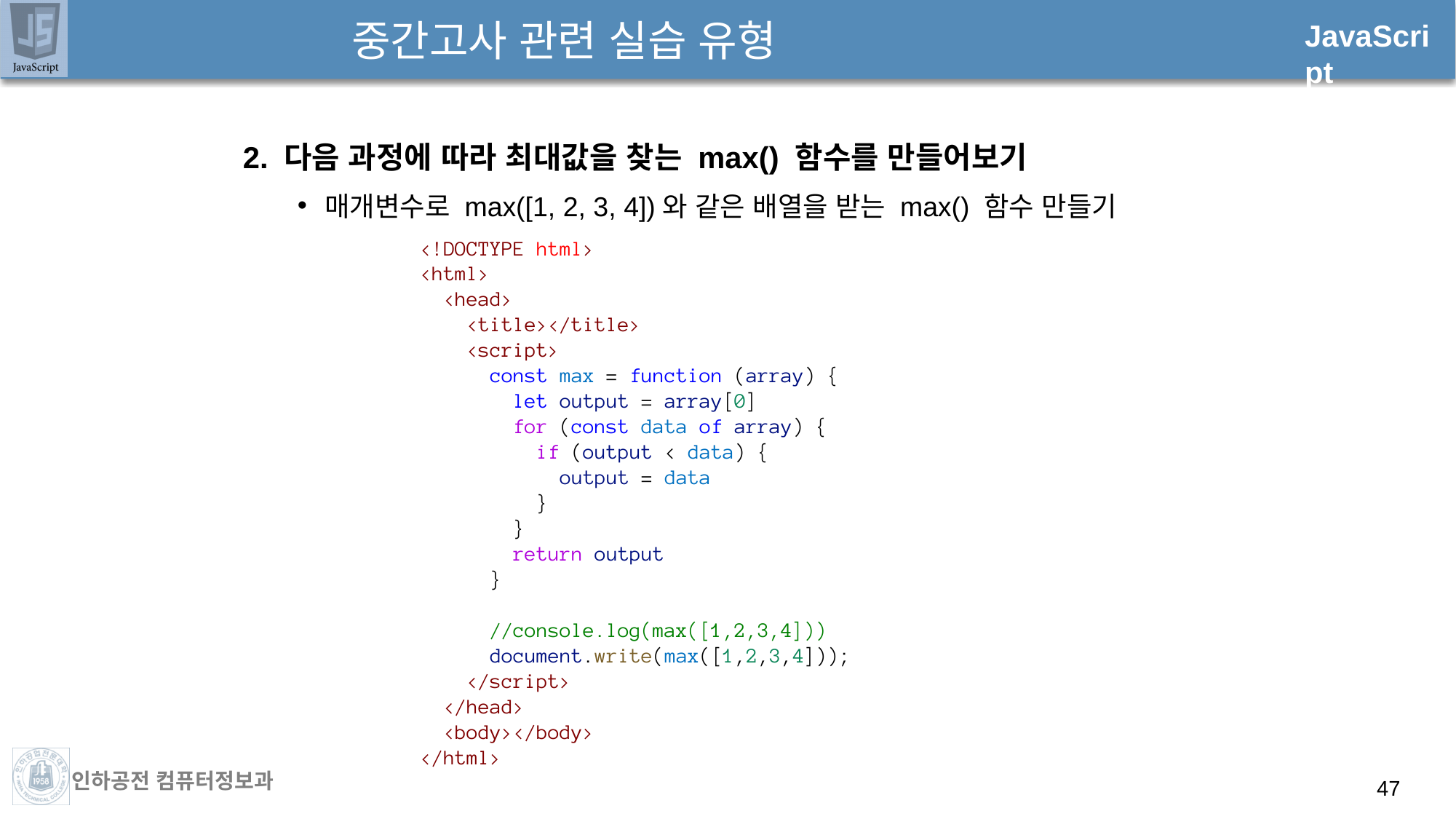

# 중간고사 관련 실습 유형
2. 다음 과정에 따라 최대값을 찾는 max() 함수를 만들어보기
매개변수로 max([1, 2, 3, 4])와 같은 배열을 받는 max() 함수 만들기

<!DOCTYPE html>
<html>
  <head>
    <title></title>
    <script>
      const max = function (array) {
        let output = array[0]
        for (const data of array) {
          if (output < data) {
            output = data
          }
        }
        return output
      }
      //console.log(max([1,2,3,4]))
      document.write(max([1,2,3,4]));
    </script>
  </head>
  <body></body>
</html>